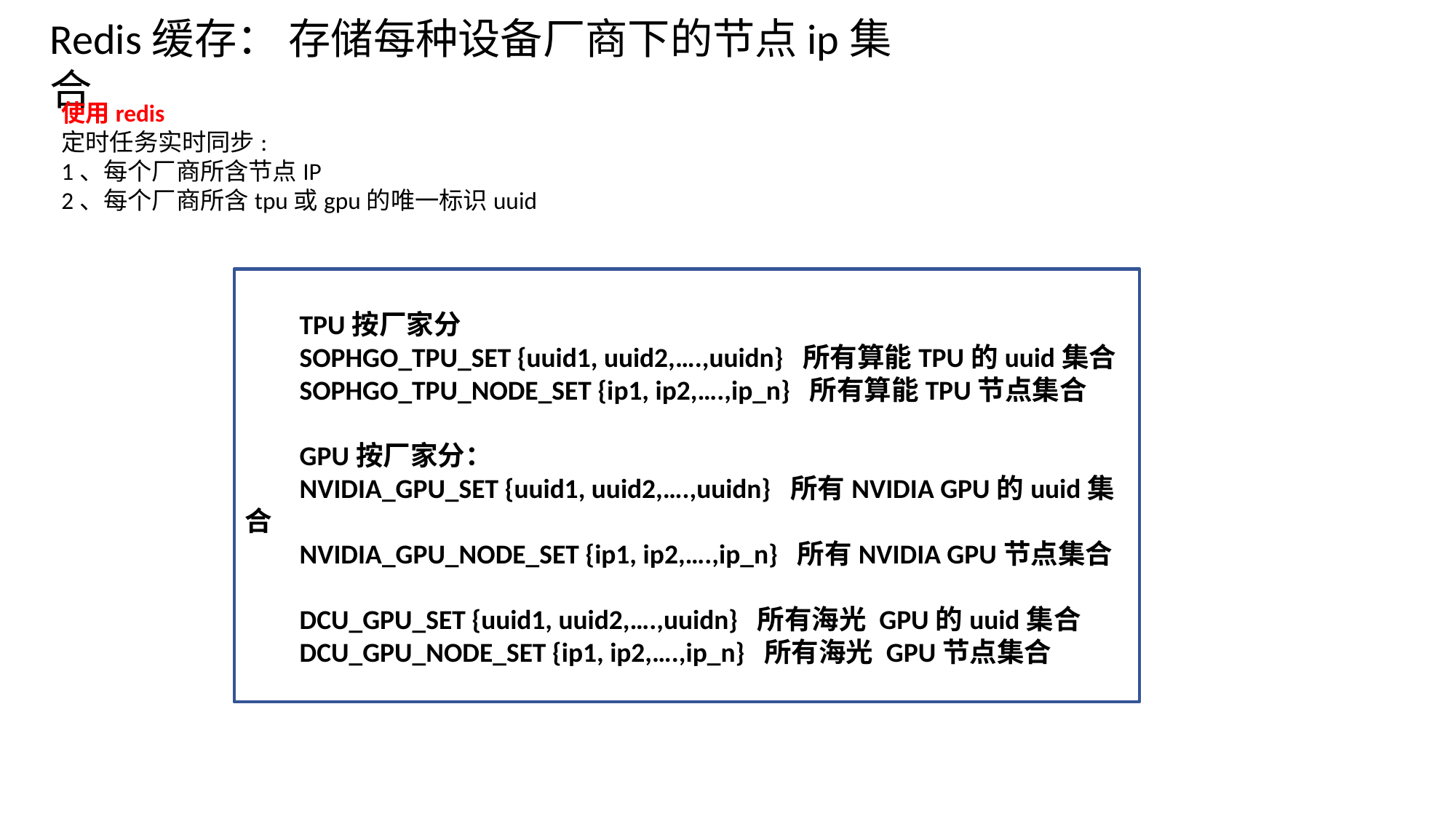

Redis缓存： 存储每种设备厂商下的节点ip集合
使用redis
定时任务实时同步:
1、每个厂商所含节点IP
2、每个厂商所含tpu或gpu的唯一标识uuid

TPU按厂家分
SOPHGO_TPU_SET {uuid1, uuid2,….,uuidn}  所有算能TPU的uuid集合
SOPHGO_TPU_NODE_SET {ip1, ip2,….,ip_n}  所有算能TPU节点集合

GPU按厂家分：
NVIDIA_GPU_SET {uuid1, uuid2,….,uuidn}  所有NVIDIA GPU的uuid集合
NVIDIA_GPU_NODE_SET {ip1, ip2,….,ip_n}  所有NVIDIA GPU节点集合

DCU_GPU_SET {uuid1, uuid2,….,uuidn}  所有海光 GPU的uuid集合
DCU_GPU_NODE_SET {ip1, ip2,….,ip_n}  所有海光 GPU节点集合